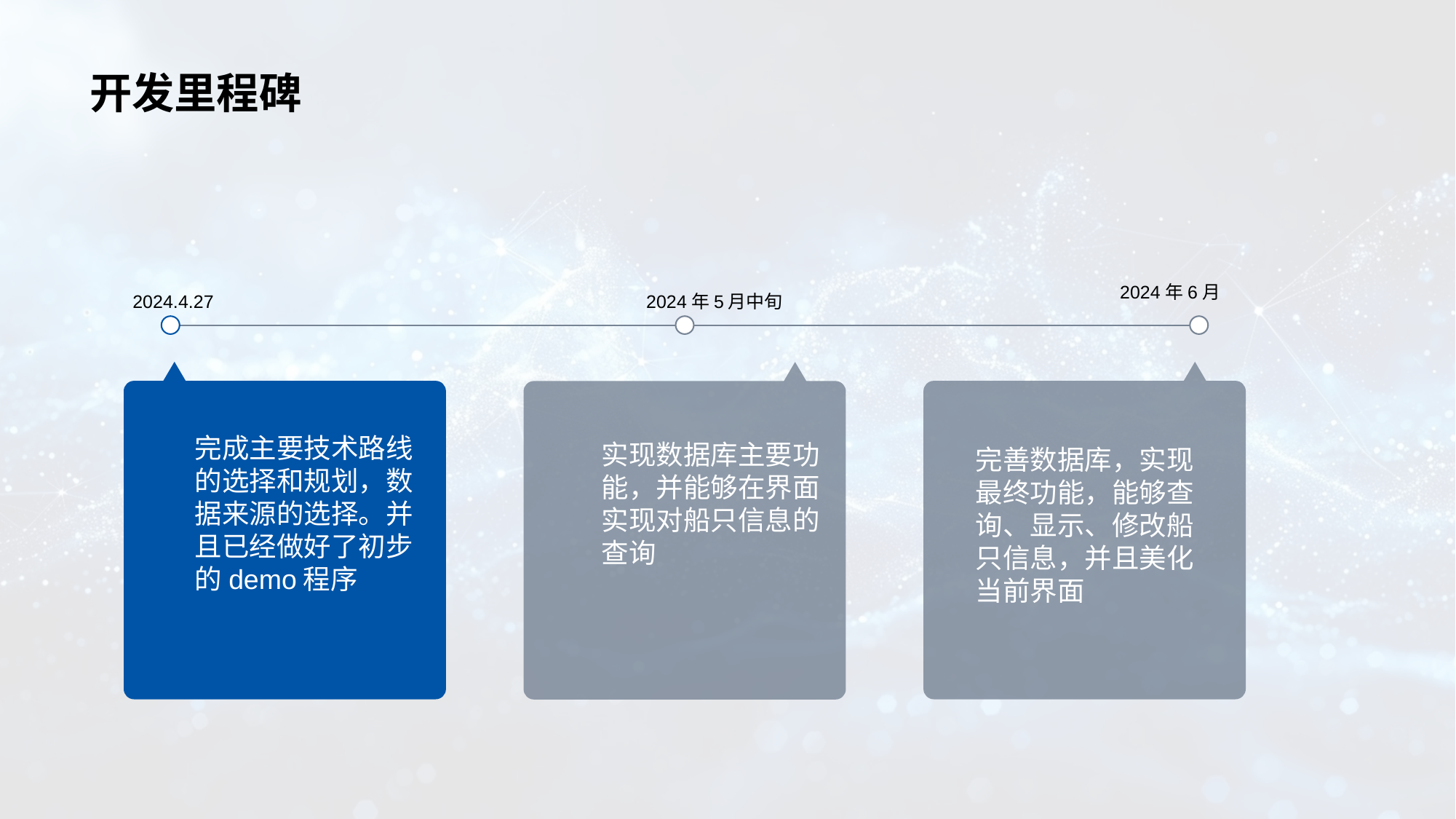

# 开发里程碑
2024年6月
2024.4.27

2024年5月中旬
完成主要技术路线的选择和规划，数据来源的选择。并且已经做好了初步的demo程序
实现数据库主要功能，并能够在界面实现对船只信息的查询
完善数据库，实现最终功能，能够查询、显示、修改船只信息，并且美化当前界面